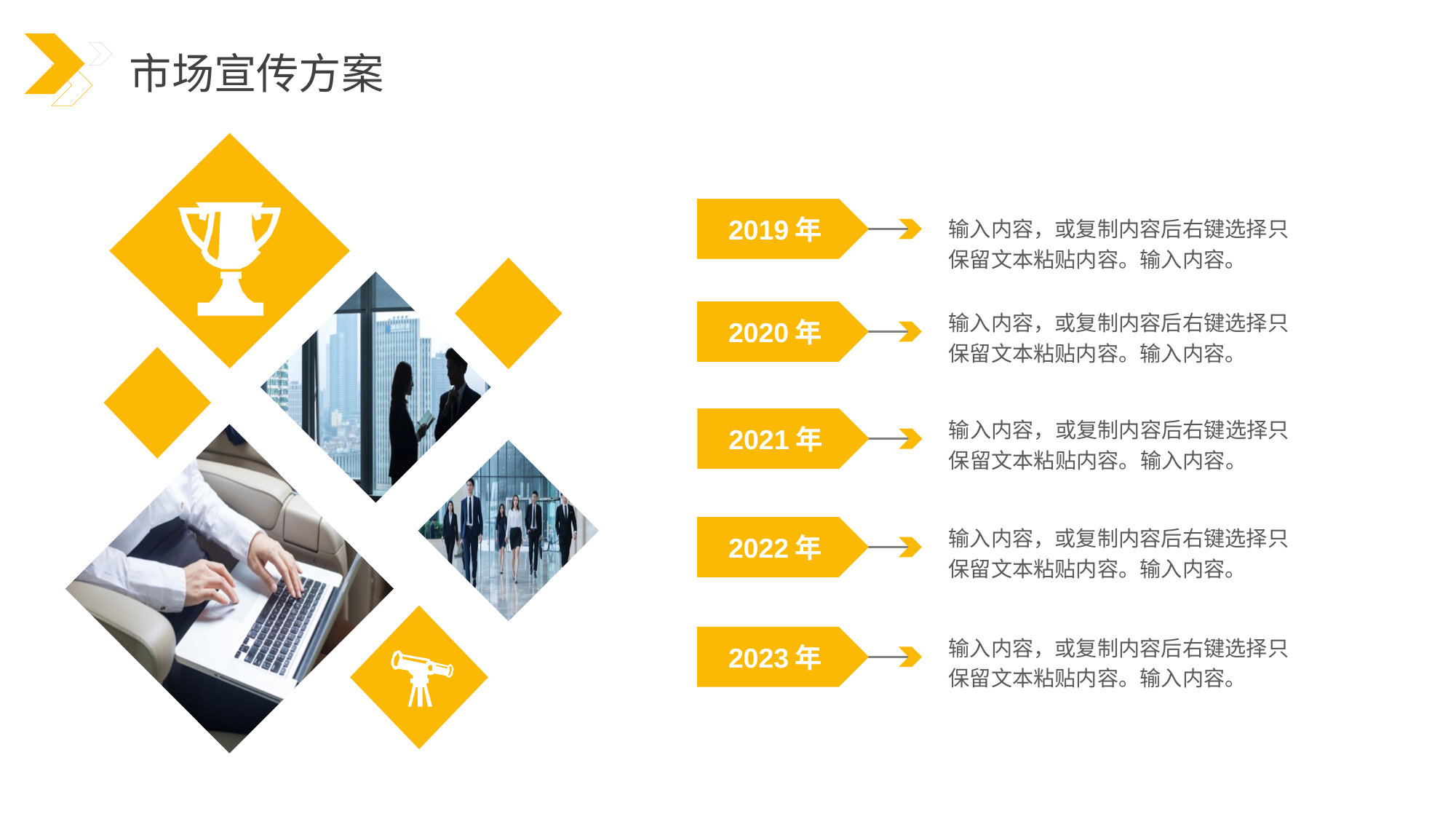

市场宣传方案

2019年

输入内容，或复制内容后右键选择只保留文本粘贴内容。输入内容。

输入内容，或复制内容后右键选择只保留文本粘贴内容。输入内容。

2020年

输入内容，或复制内容后右键选择只保留文本粘贴内容。输入内容。

2021年

输入内容，或复制内容后右键选择只保留文本粘贴内容。输入内容。

2022年

输入内容，或复制内容后右键选择只保留文本粘贴内容。输入内容。

2023年